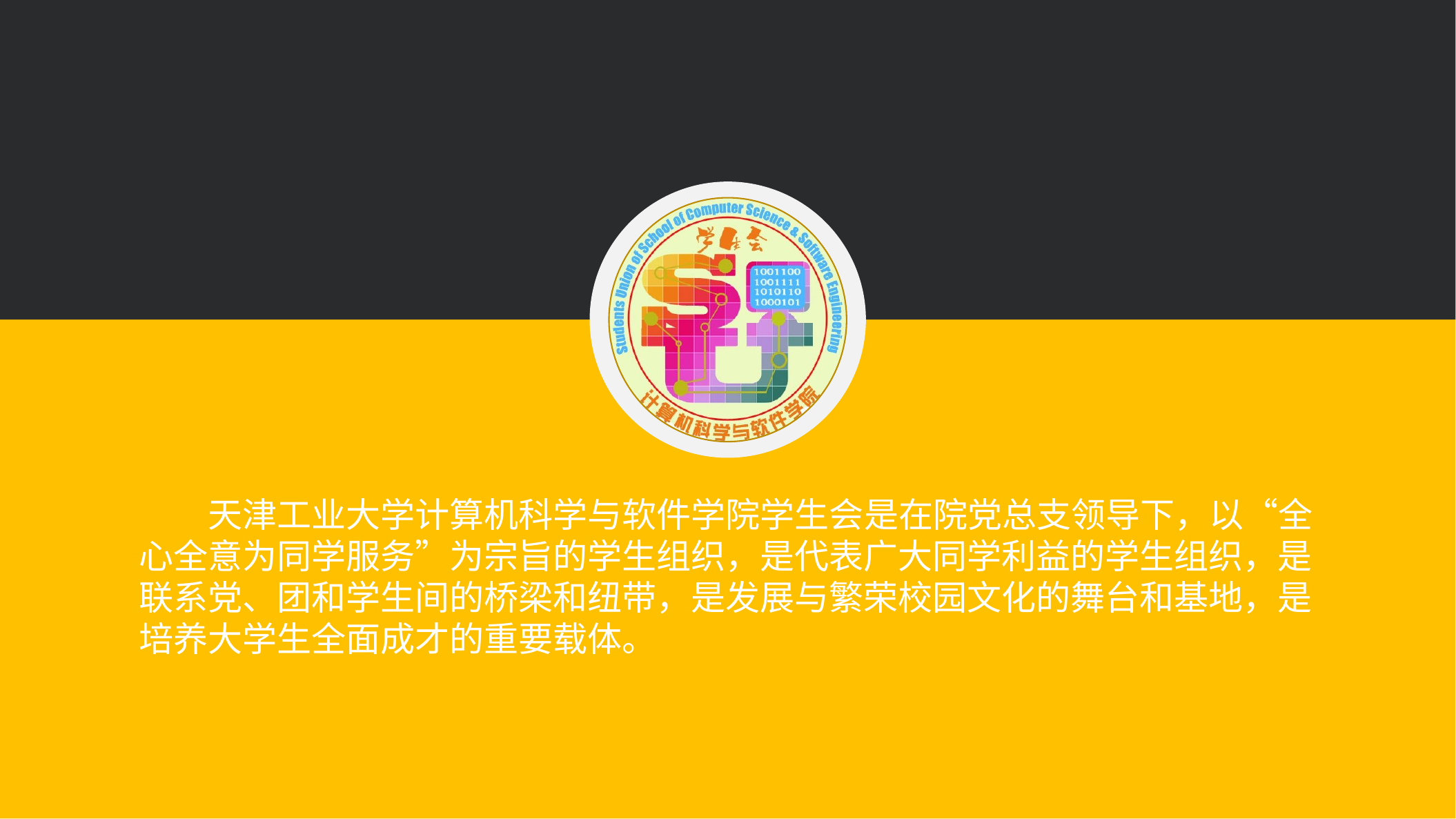

天津工业大学计算机科学与软件学院学生会是在院党总支领导下，以“全心全意为同学服务”为宗旨的学生组织，是代表广大同学利益的学生组织，是联系党、团和学生间的桥梁和纽带，是发展与繁荣校园文化的舞台和基地，是培养大学生全面成才的重要载体。